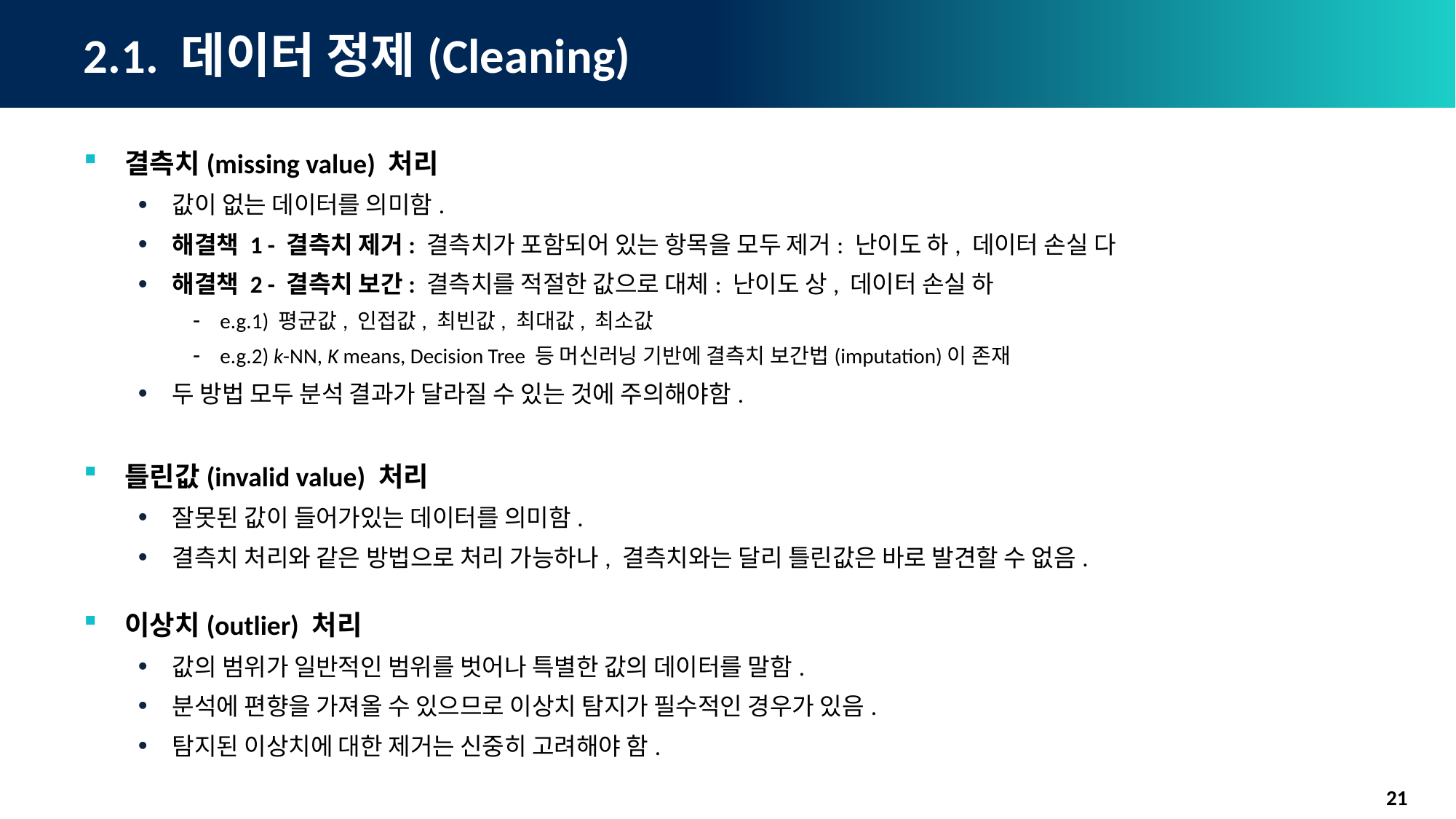

# 2.1. 데이터 정제(Cleaning)
결측치(missing value) 처리
값이 없는 데이터를 의미함.
해결책 1 - 결측치 제거: 결측치가 포함되어 있는 항목을 모두 제거: 난이도 하, 데이터 손실 다
해결책 2 - 결측치 보간: 결측치를 적절한 값으로 대체: 난이도 상, 데이터 손실 하
e.g.1) 평균값, 인접값, 최빈값, 최대값, 최소값
e.g.2) k-NN, K means, Decision Tree 등 머신러닝 기반에 결측치 보간법(imputation)이 존재
두 방법 모두 분석 결과가 달라질 수 있는 것에 주의해야함.

틀린값(invalid value) 처리
잘못된 값이 들어가있는 데이터를 의미함.
결측치 처리와 같은 방법으로 처리 가능하나, 결측치와는 달리 틀린값은 바로 발견할 수 없음.

이상치(outlier) 처리
값의 범위가 일반적인 범위를 벗어나 특별한 값의 데이터를 말함.
분석에 편향을 가져올 수 있으므로 이상치 탐지가 필수적인 경우가 있음.
탐지된 이상치에 대한 제거는 신중히 고려해야 함.
21